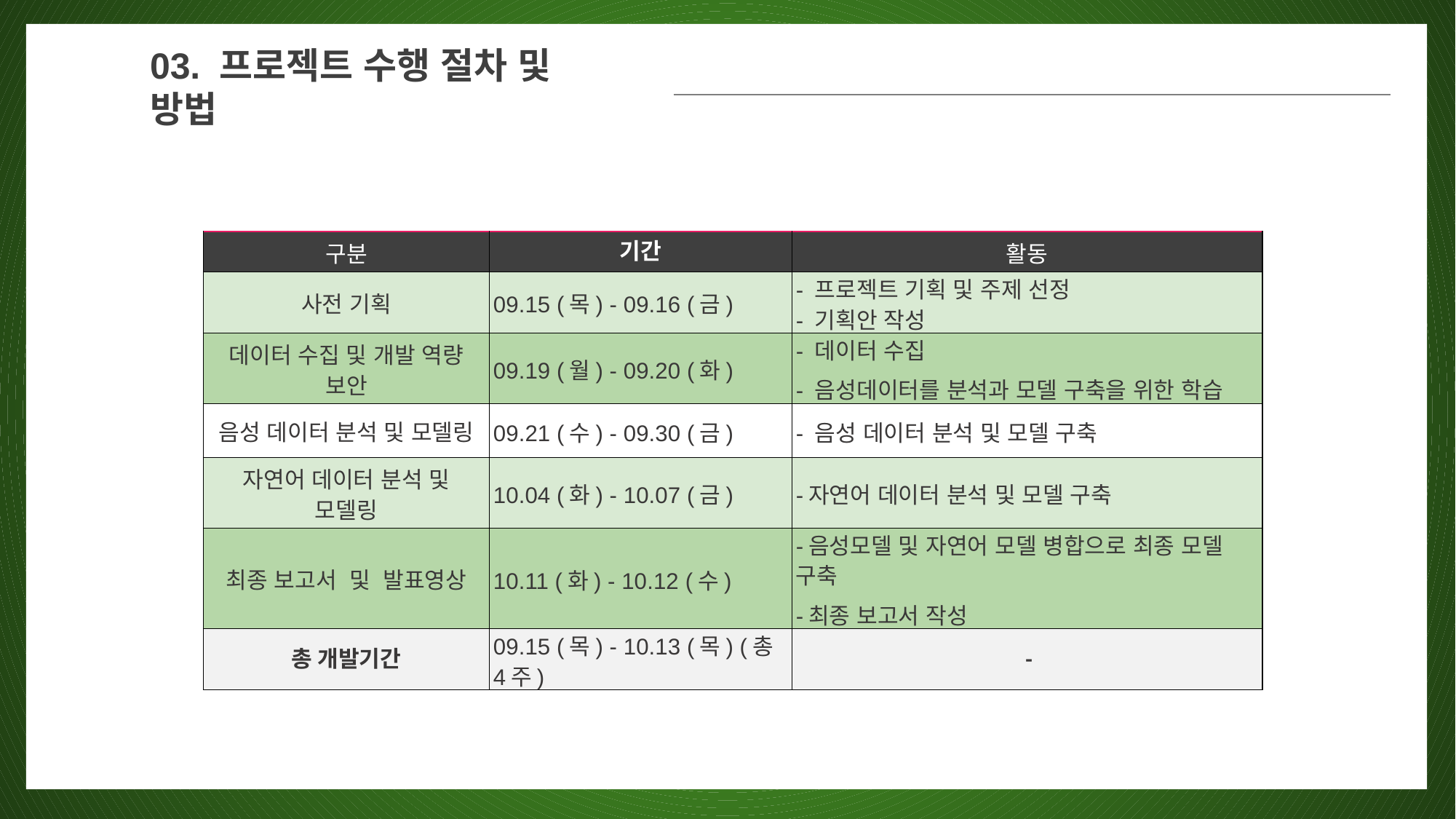

03. 프로젝트 수행 절차 및 방법
| 구분 | 기간 | 활동 |
| --- | --- | --- |
| 사전 기획 | 09.15 (목) - 09.16 (금) | - 프로젝트 기획 및 주제 선정 - 기획안 작성 |
| 데이터 수집 및 개발 역량 보안 | 09.19 (월) - 09.20 (화) | - 데이터 수집 - 음성데이터를 분석과 모델 구축을 위한 학습 |
| 음성 데이터 분석 및 모델링 | 09.21 (수) - 09.30 (금) | - 음성 데이터 분석 및 모델 구축 |
| 자연어 데이터 분석 및 모델링 | 10.04 (화) - 10.07 (금) | -자연어 데이터 분석 및 모델 구축 |
| 최종 보고서 및 발표영상 | 10.11 (화) - 10.12 (수) | -음성모델 및 자연어 모델 병합으로 최종 모델 구축 -최종 보고서 작성 |
| 총 개발기간 | 09.15 (목) - 10.13 (목) (총 4주) | - |